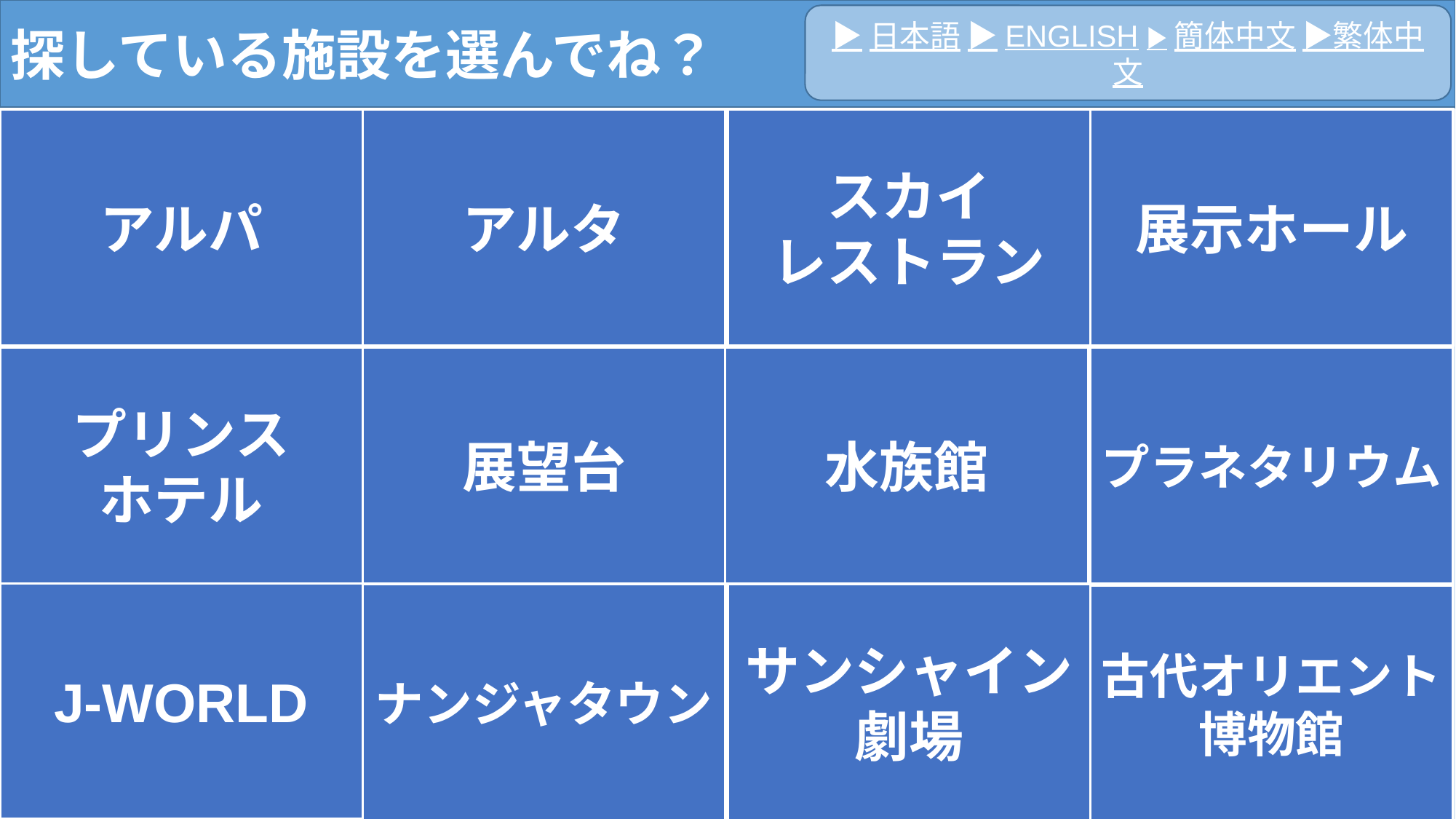

探している施設を選んでね？
▶日本語 ▶ENGLISH ▶簡体中文 ▶繁体中文
アルパ
アルタ
スカイ
レストラン
展示ホール
プリンス
ホテル
展望台
水族館
プラネタリウム
J-WORLD
ナンジャタウン
サンシャイン劇場
古代オリエント
博物館